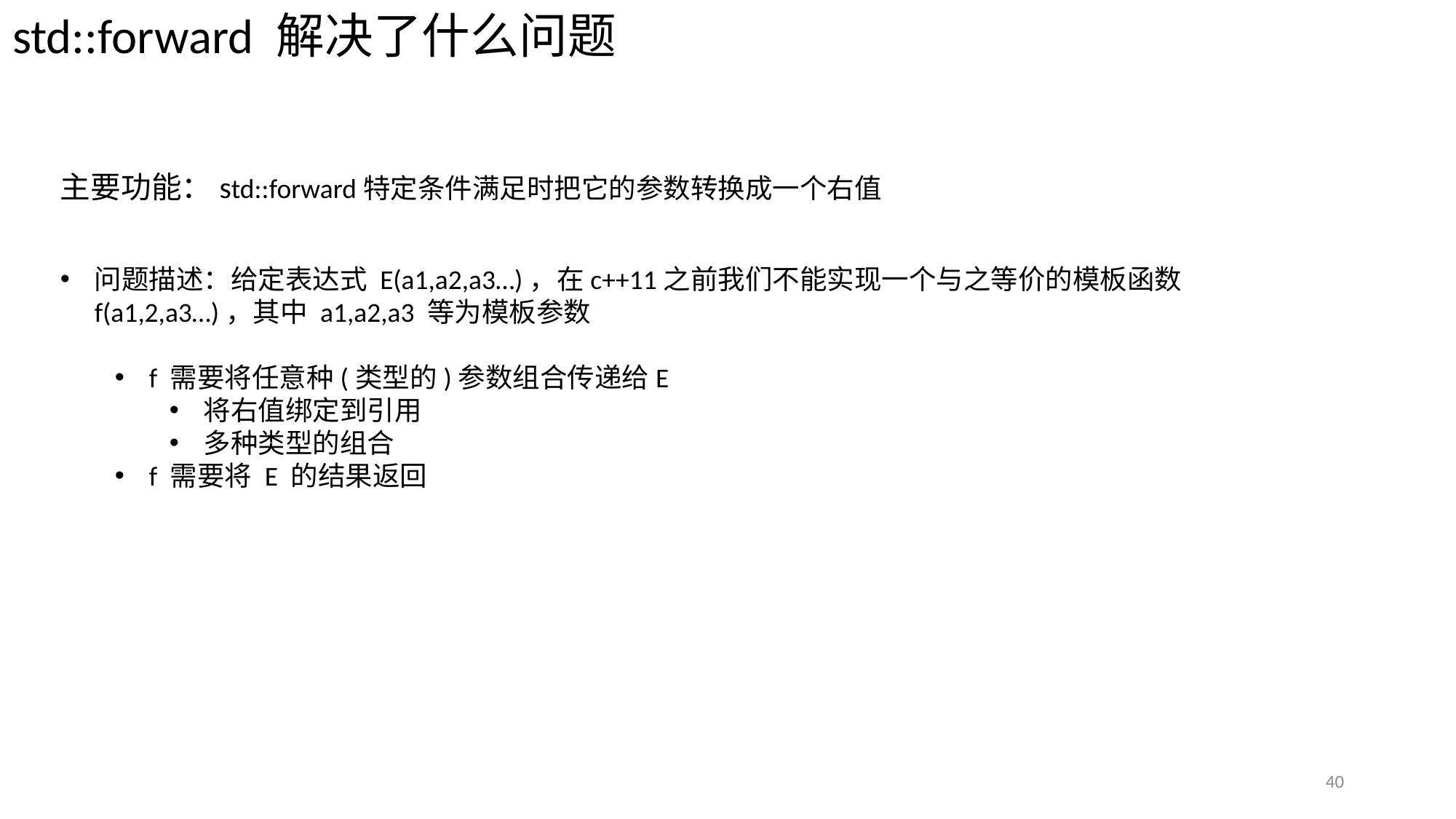

std::forward 解决了什么问题
主要功能：std::forward特定条件满足时把它的参数转换成一个右值
问题描述：给定表达式 E(a1,a2,a3…)，在c++11之前我们不能实现一个与之等价的模板函数f(a1,2,a3…)，其中 a1,a2,a3 等为模板参数

f 需要将任意种(类型的)参数组合传递给E
将右值绑定到引用
多种类型的组合
f 需要将 E 的结果返回

40